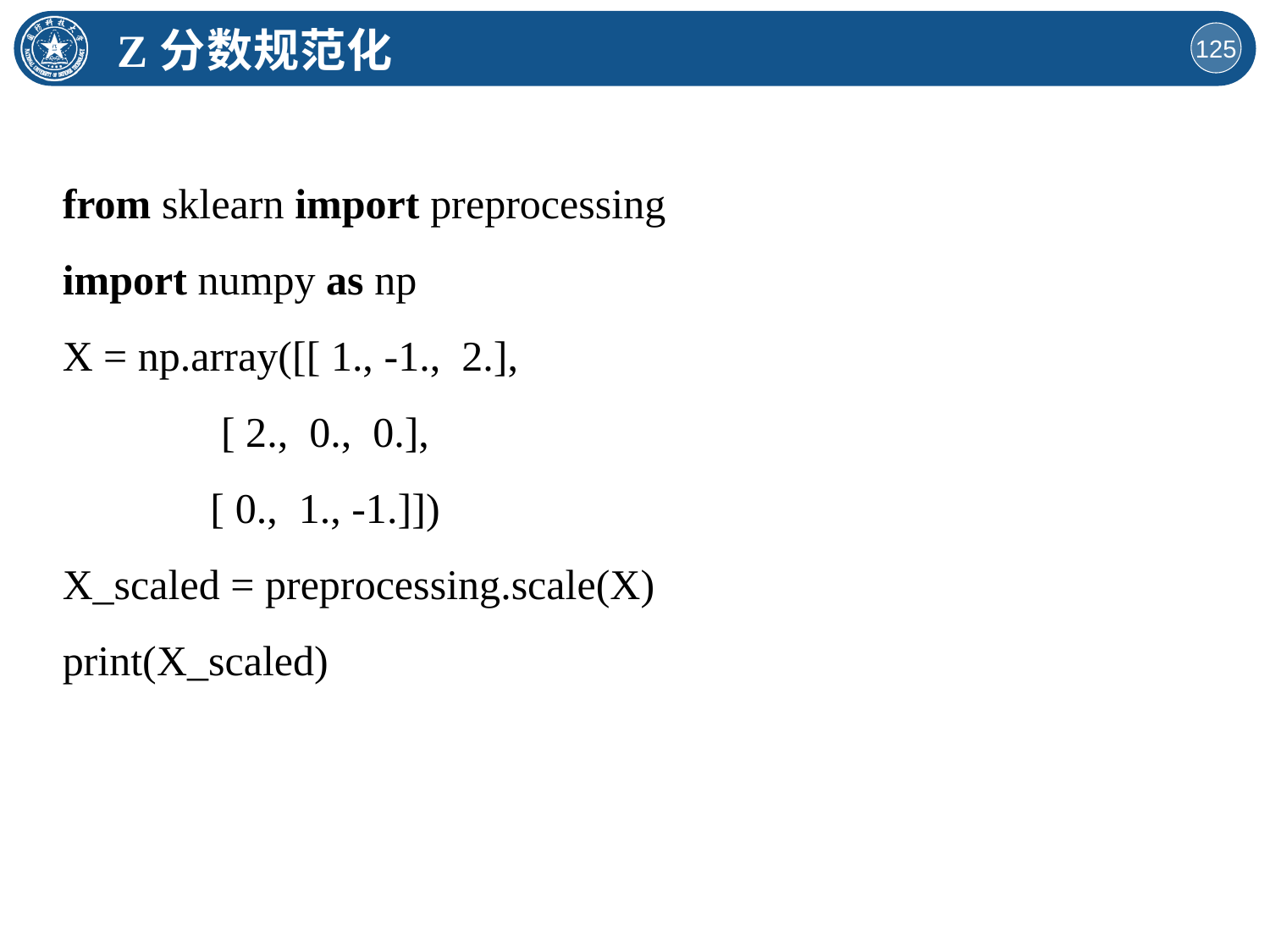

Z分数规范化
from sklearn import preprocessing
import numpy as np
X = np.array([[ 1., -1.,  2.],
               [ 2.,  0.,  0.],
              [ 0.,  1., -1.]])
X_scaled = preprocessing.scale(X)
print(X_scaled)